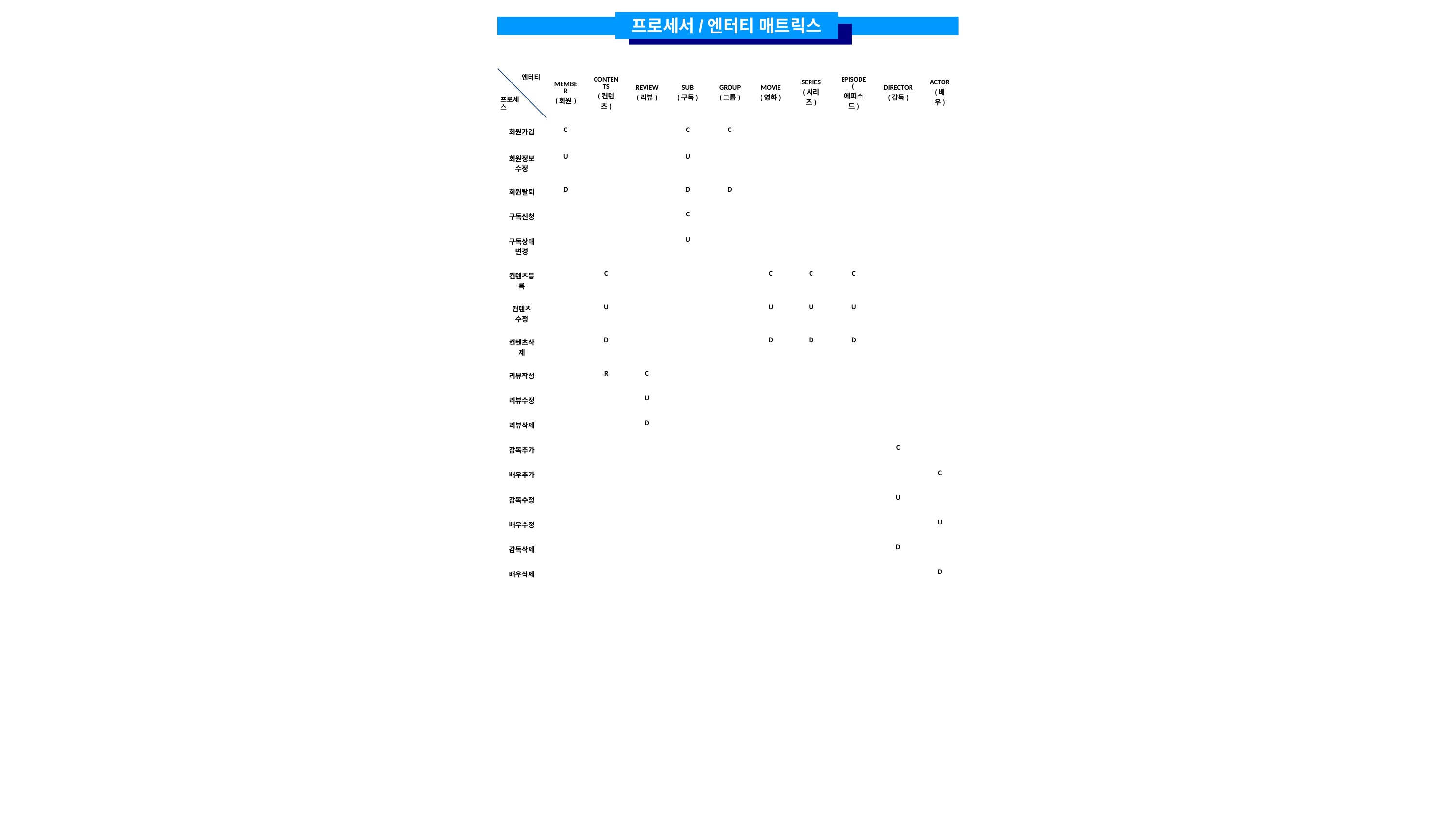

프로세서/엔터티 매트릭스

|  | MEMBER (회원) | CONTENTS (컨텐츠) | REVIEW (리뷰) | SUB (구독) | GROUP (그룹) | MOVIE (영화) | SERIES (시리즈) | EPISODE (에피소드) | DIRECTOR (감독) | ACTOR (배우) |
| --- | --- | --- | --- | --- | --- | --- | --- | --- | --- | --- |
| 회원가입 | C |  |  | C | C |  |  |  |  |  |
| 회원정보수정 | U |  |  | U |  |  |  |  |  |  |
| 회원탈퇴 | D |  |  | D | D |  |  |  |  |  |
| 구독신청 |  |  |  | C |  |  |  |  |  |  |
| 구독상태변경 |  |  |  | U |  |  |  |  |  |  |
| 컨텐츠등록 |  | C |  |  |  | C | C | C |  |  |
| 컨텐츠 수정 |  | U |  |  |  | U | U | U |  |  |
| 컨텐츠삭제 |  | D |  |  |  | D | D | D |  |  |
| 리뷰작성 |  | R | C |  |  |  |  |  |  |  |
| 리뷰수정 |  |  | U |  |  |  |  |  |  |  |
| 리뷰삭제 |  |  | D |  |  |  |  |  |  |  |
| 감독추가 |  |  |  |  |  |  |  |  | C |  |
| 배우추가 |  |  |  |  |  |  |  |  |  | C |
| 감독수정 |  |  |  |  |  |  |  |  | U |  |
| 배우수정 |  |  |  |  |  |  |  |  |  | U |
| 감독삭제 |  |  |  |  |  |  |  |  | D |  |
| 배우삭제 |  |  |  |  |  |  |  |  |  | D |
엔터티
프로세스